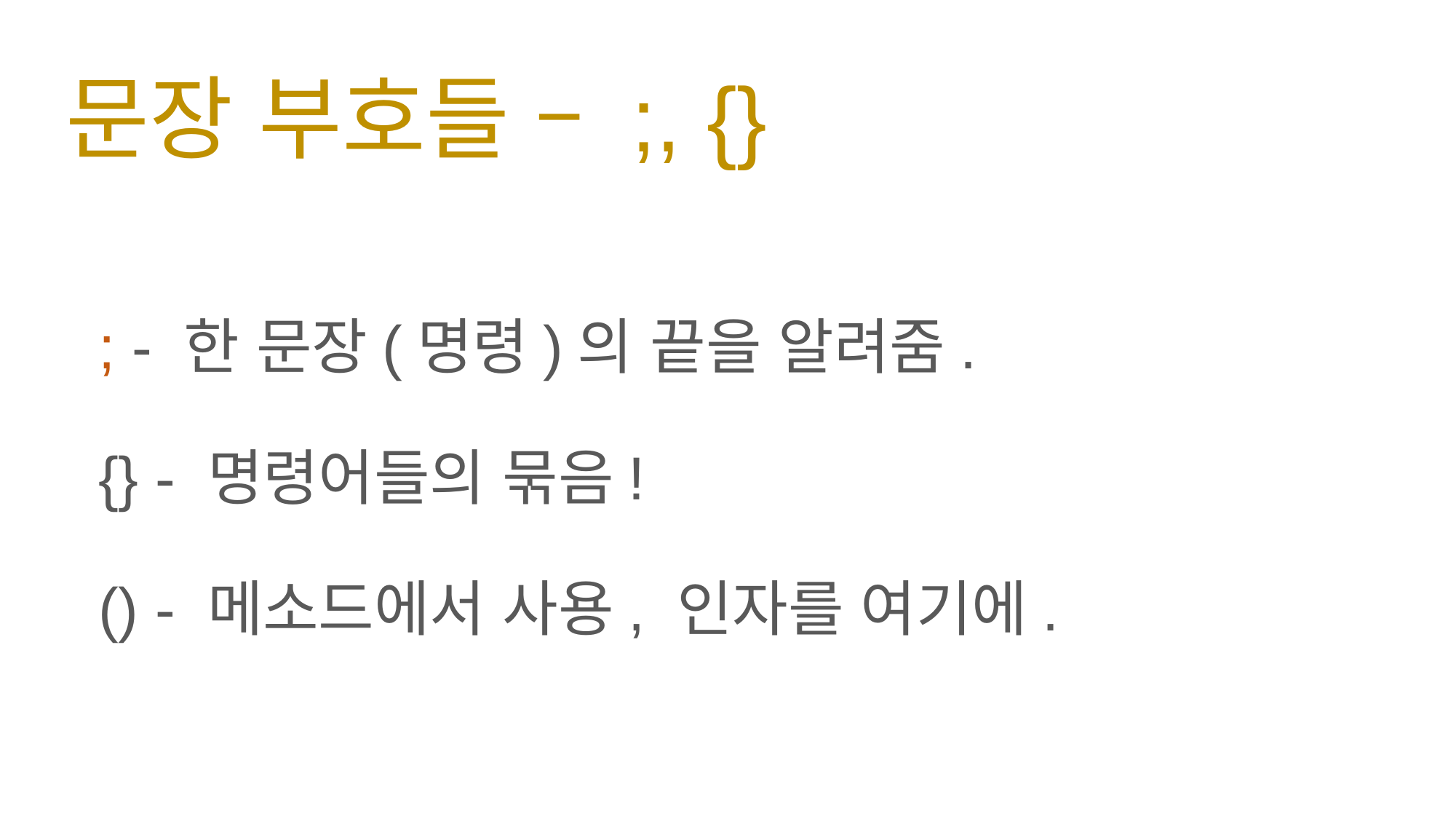

# 문장 부호들 – ;, {}
; - 한 문장(명령)의 끝을 알려줌.

{} - 명령어들의 묶음!

() - 메소드에서 사용, 인자를 여기에.